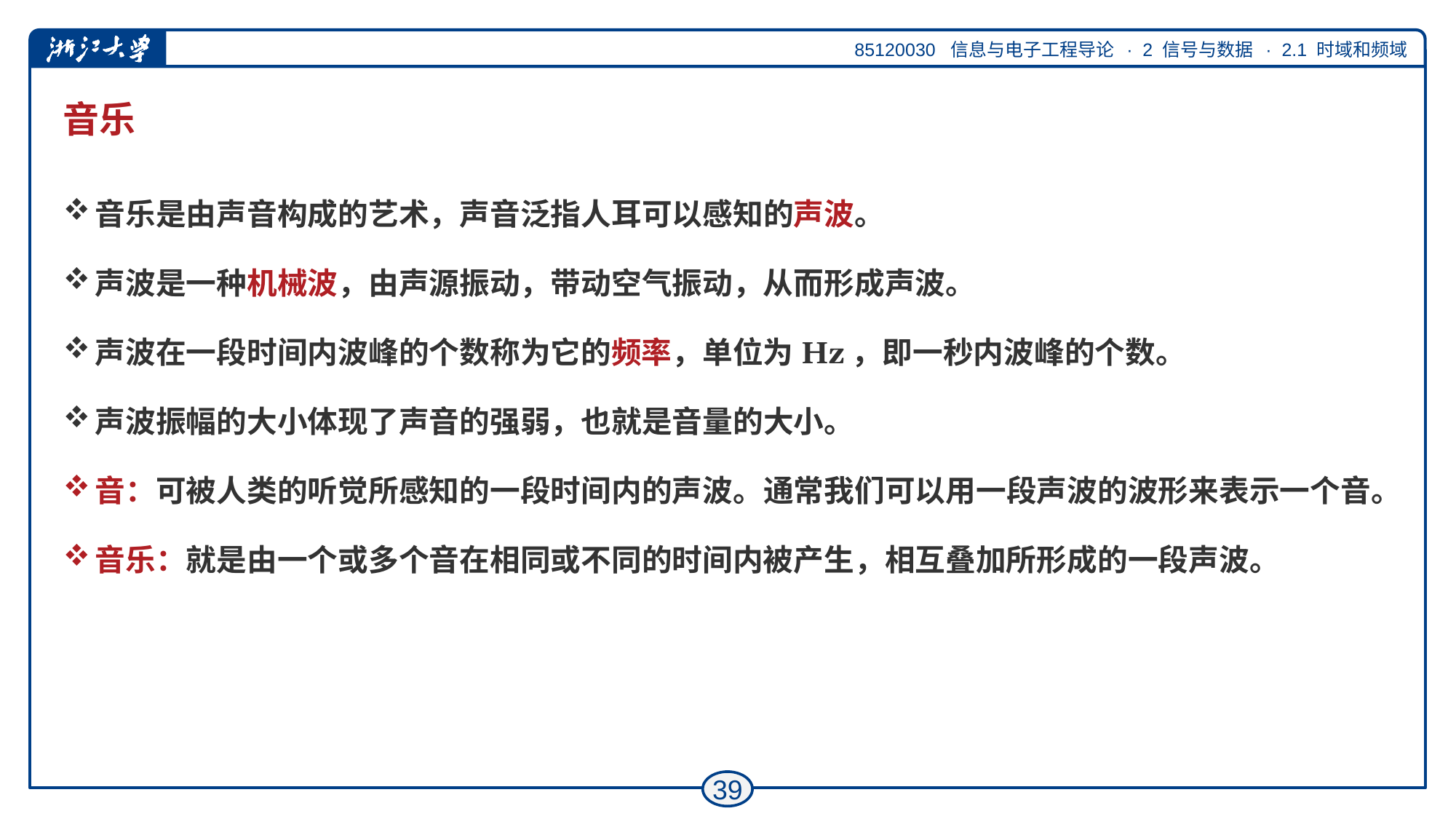

# 音乐
音乐是由声音构成的艺术，声音泛指人耳可以感知的声波。
声波是一种机械波，由声源振动，带动空气振动，从而形成声波。
声波在一段时间内波峰的个数称为它的频率，单位为Hz，即一秒内波峰的个数。
声波振幅的大小体现了声音的强弱，也就是音量的大小。
音：可被人类的听觉所感知的一段时间内的声波。通常我们可以用一段声波的波形来表示一个音。
音乐：就是由一个或多个音在相同或不同的时间内被产生，相互叠加所形成的一段声波。